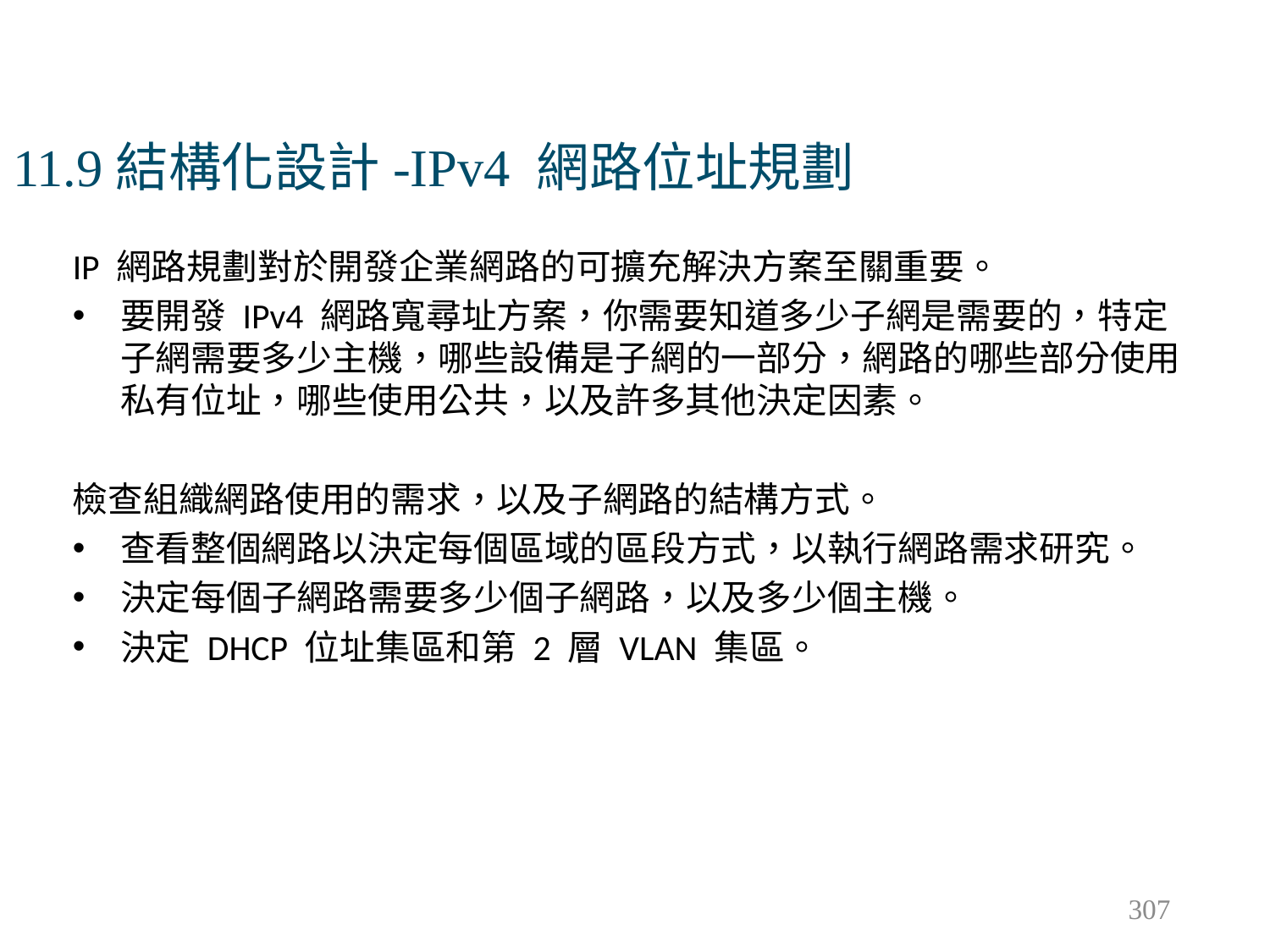

# 11.9結構化設計-IPv4 網路位址規劃
IP 網路規劃對於開發企業網路的可擴充解決方案至關重要。
要開發 IPv4 網路寬尋址方案，你需要知道多少子網是需要的，特定子網需要多少主機，哪些設備是子網的一部分，網路的哪些部分使用私有位址，哪些使用公共，以及許多其他決定因素。

檢查組織網路使用的需求，以及子網路的結構方式。
查看整個網路以決定每個區域的區段方式，以執行網路需求研究。
決定每個子網路需要多少個子網路，以及多少個主機。
決定 DHCP 位址集區和第 2 層 VLAN 集區。
307